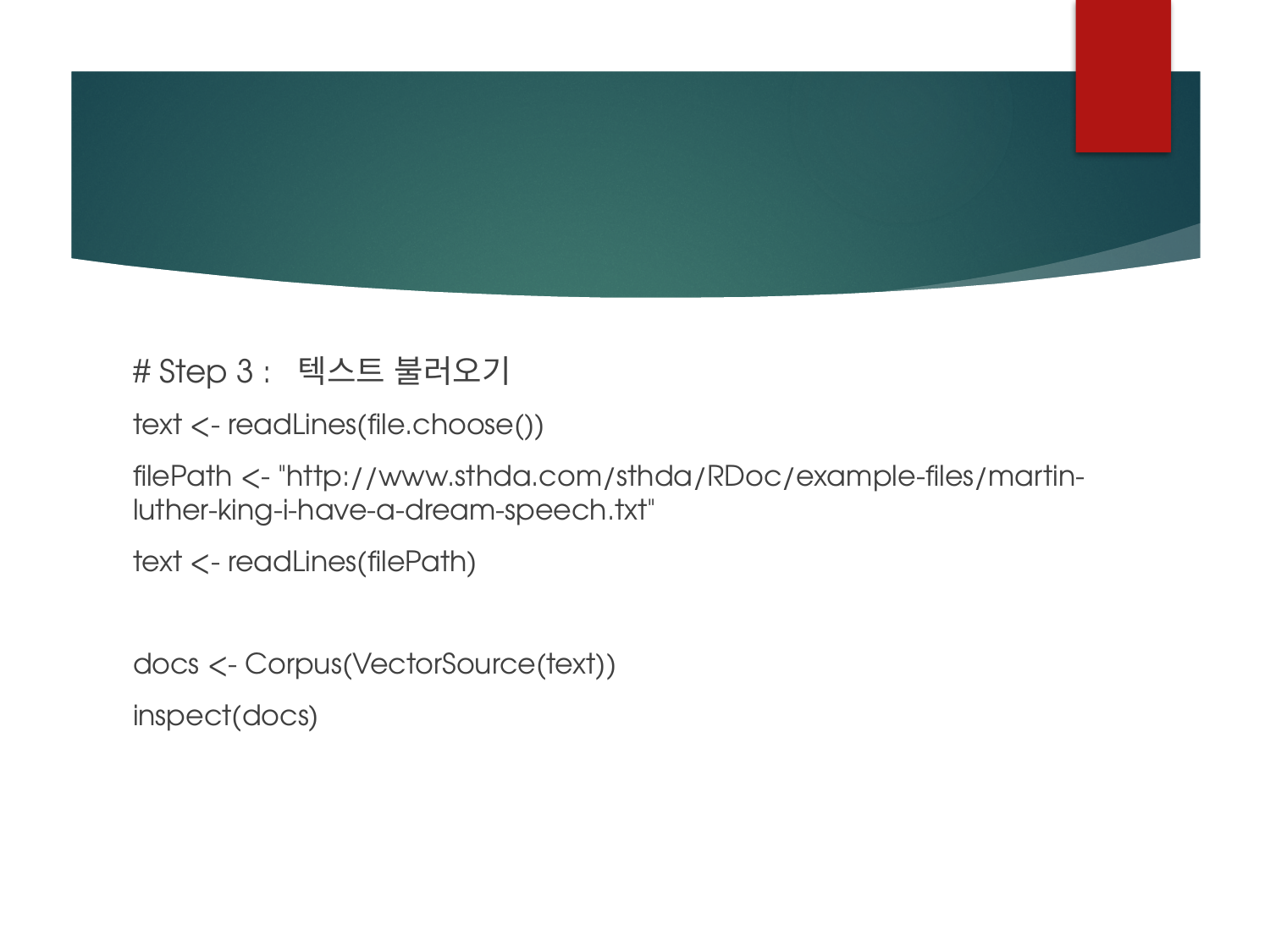

#
# Step 3 :  텍스트 불러오기
text <- readLines(file.choose())
filePath <- "http://www.sthda.com/sthda/RDoc/example-files/martin-luther-king-i-have-a-dream-speech.txt"
text <- readLines(filePath)

docs <- Corpus(VectorSource(text))
inspect(docs)